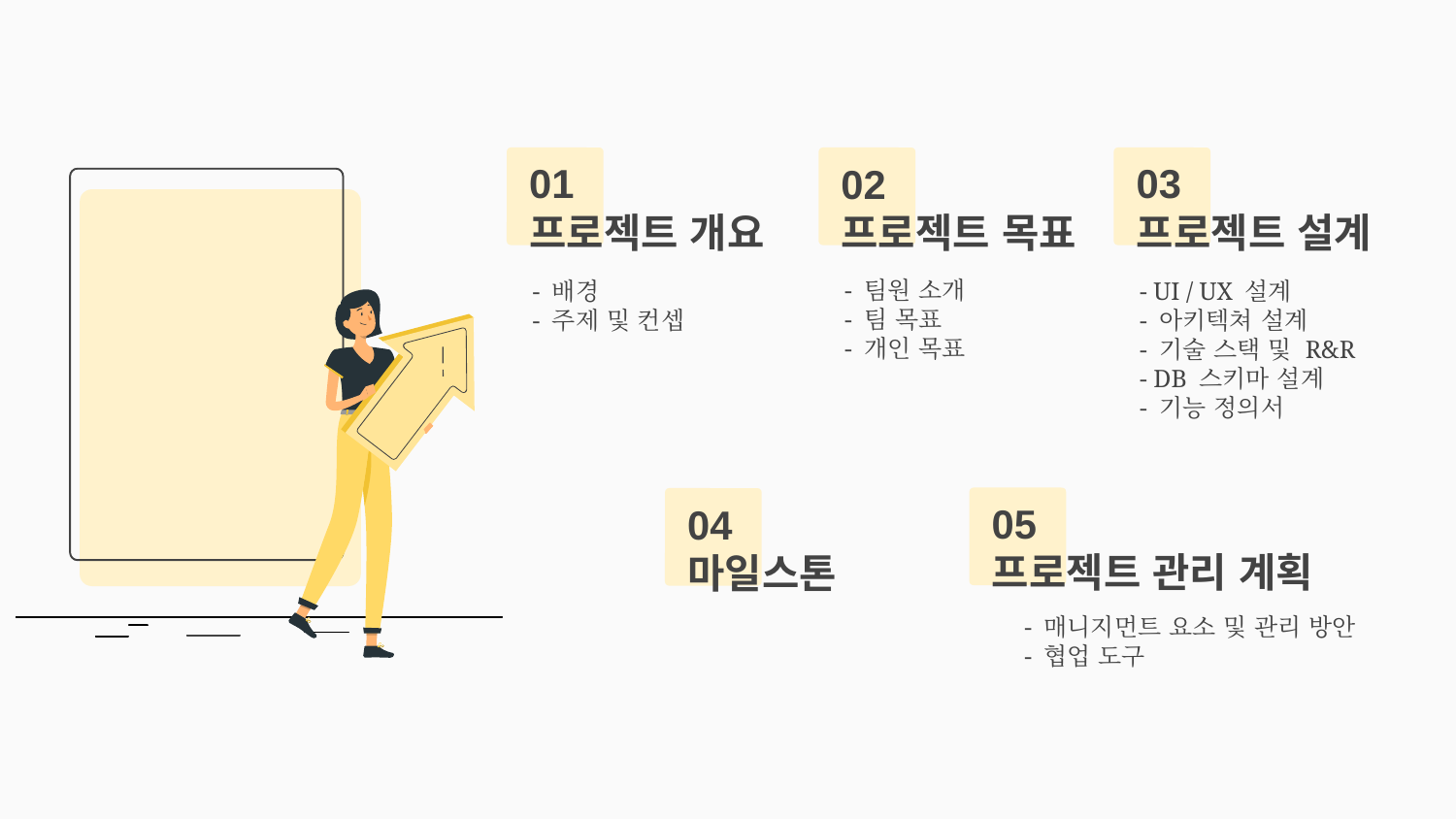

01
프로젝트 개요
- 배경
- 주제 및 컨셉

02
프로젝트 목표
- 팀원 소개
- 팀 목표
- 개인 목표

03
프로젝트 설계
- UI / UX 설계
- 아키텍쳐 설계
- 기술 스택 및 R&R
- DB 스키마 설계
- 기능 정의서

05
프로젝트 관리 계획

04
마일스톤
- 매니지먼트 요소 및 관리 방안
- 협업 도구